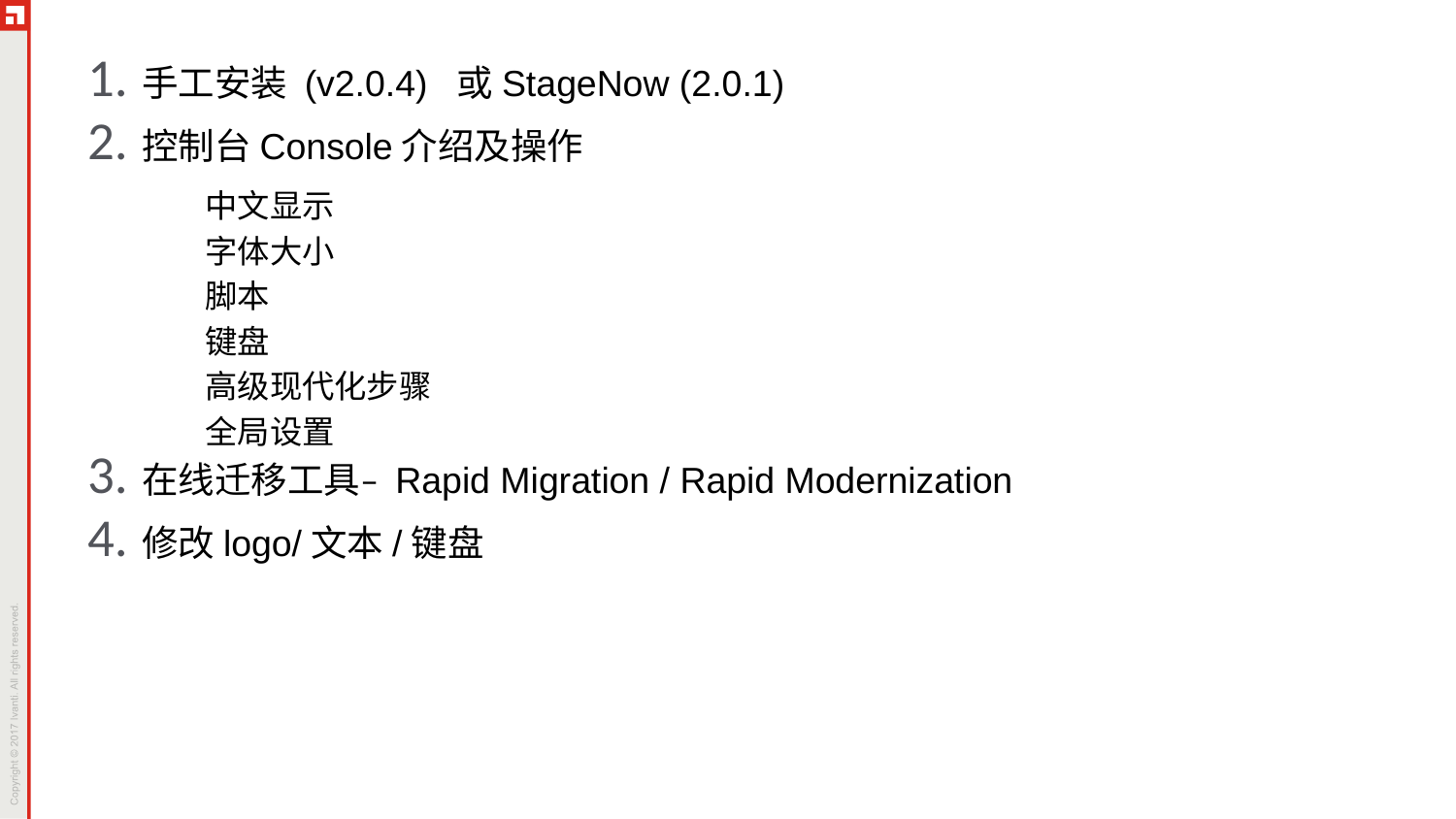

手工安装 (v2.0.4)  或StageNow (2.0.1)
控制台Console介绍及操作
中文显示
字体大小
脚本
键盘
高级现代化步骤
全局设置
在线迁移工具– Rapid Migration / Rapid Modernization
修改logo/文本/键盘